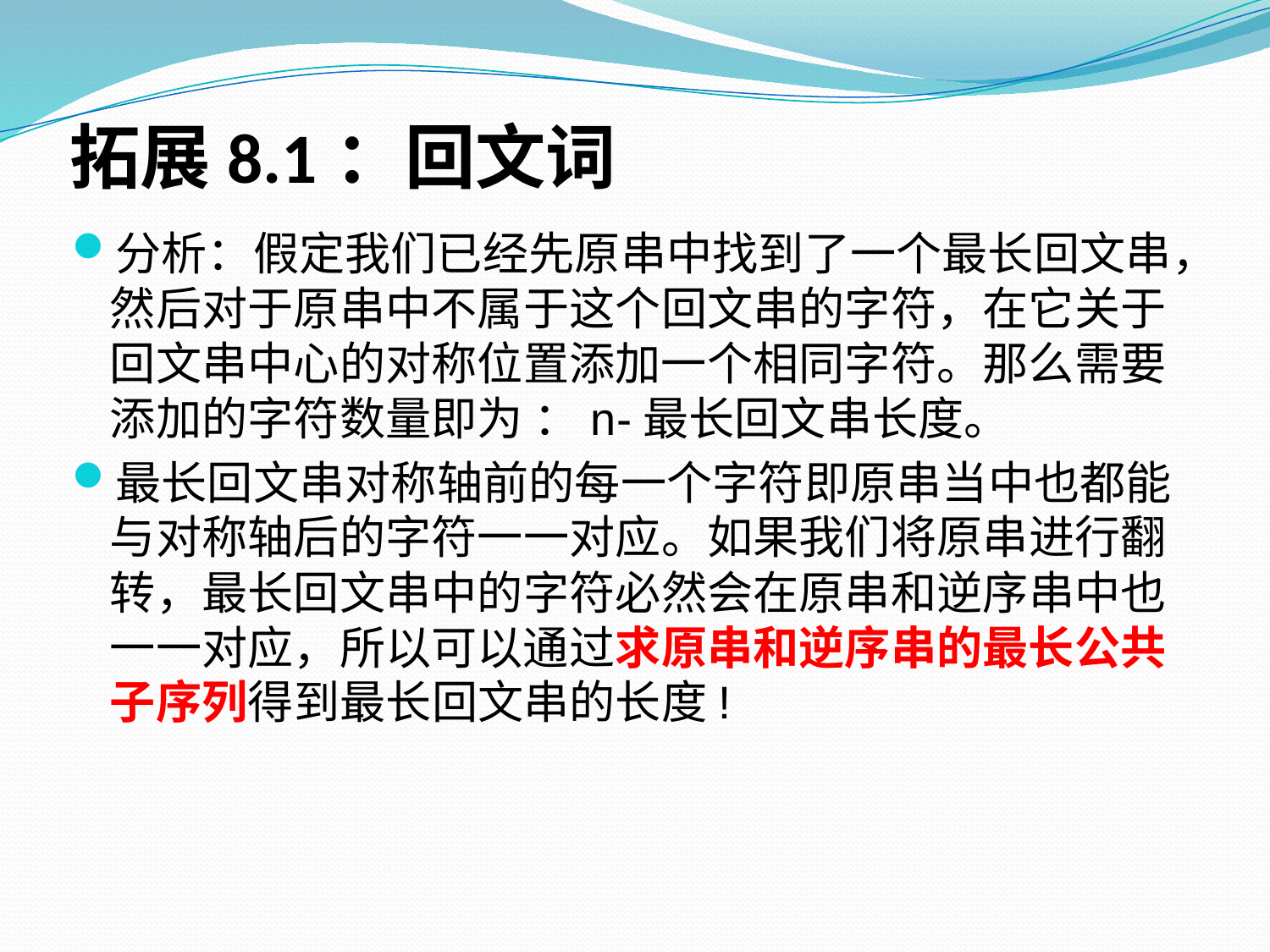

# 拓展8.1：回文词
分析：假定我们已经先原串中找到了一个最长回文串，然后对于原串中不属于这个回文串的字符，在它关于回文串中心的对称位置添加一个相同字符。那么需要添加的字符数量即为 ：n-最长回文串长度。
最长回文串对称轴前的每一个字符即原串当中也都能与对称轴后的字符一一对应。如果我们将原串进行翻转，最长回文串中的字符必然会在原串和逆序串中也一一对应，所以可以通过求原串和逆序串的最长公共子序列得到最长回文串的长度!